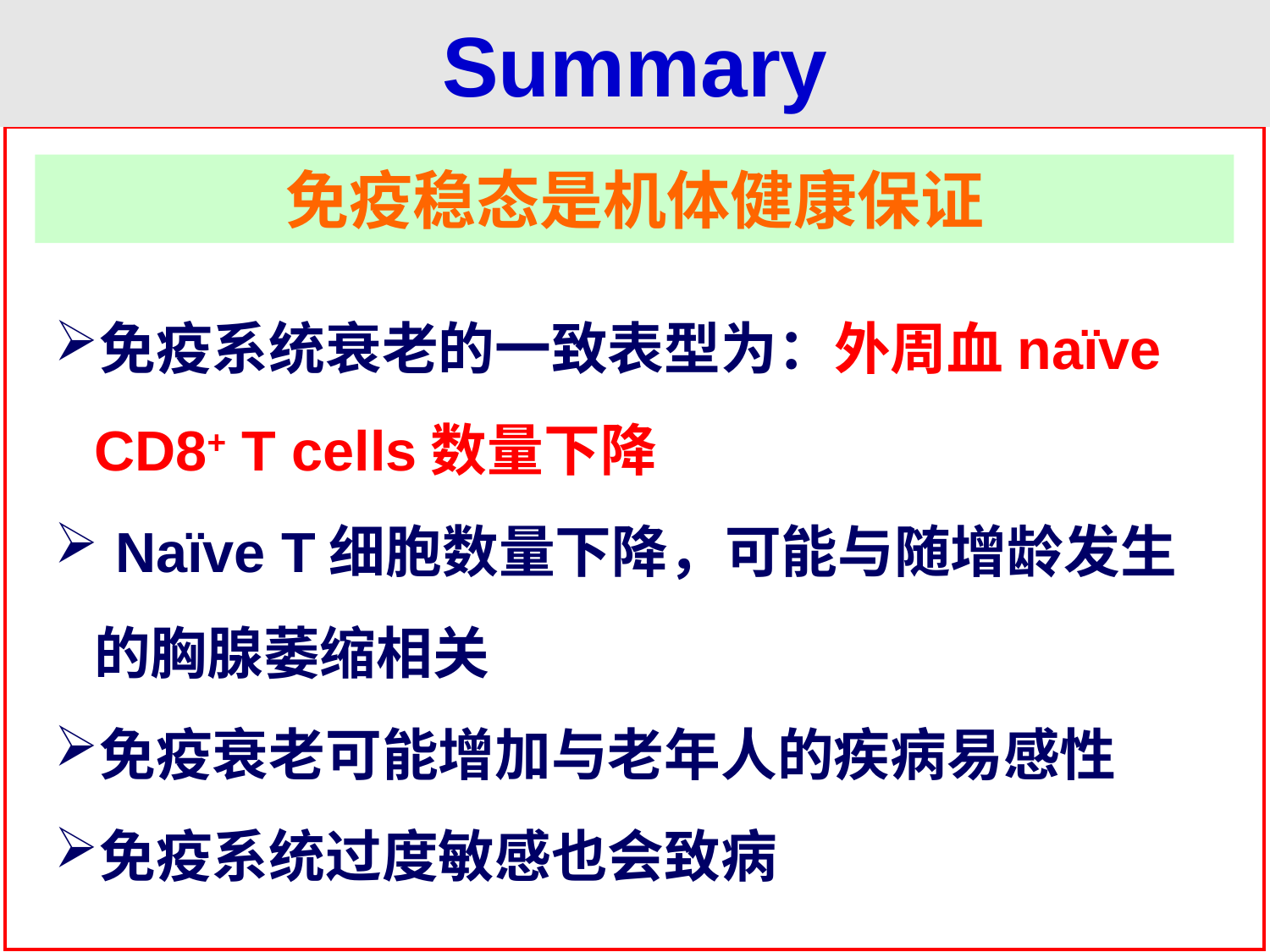

Summary

免疫稳态是机体健康保证
免疫系统衰老的一致表型为：外周血naïve CD8+ T cells数量下降
 Naïve T细胞数量下降，可能与随增龄发生的胸腺萎缩相关
免疫衰老可能增加与老年人的疾病易感性
免疫系统过度敏感也会致病